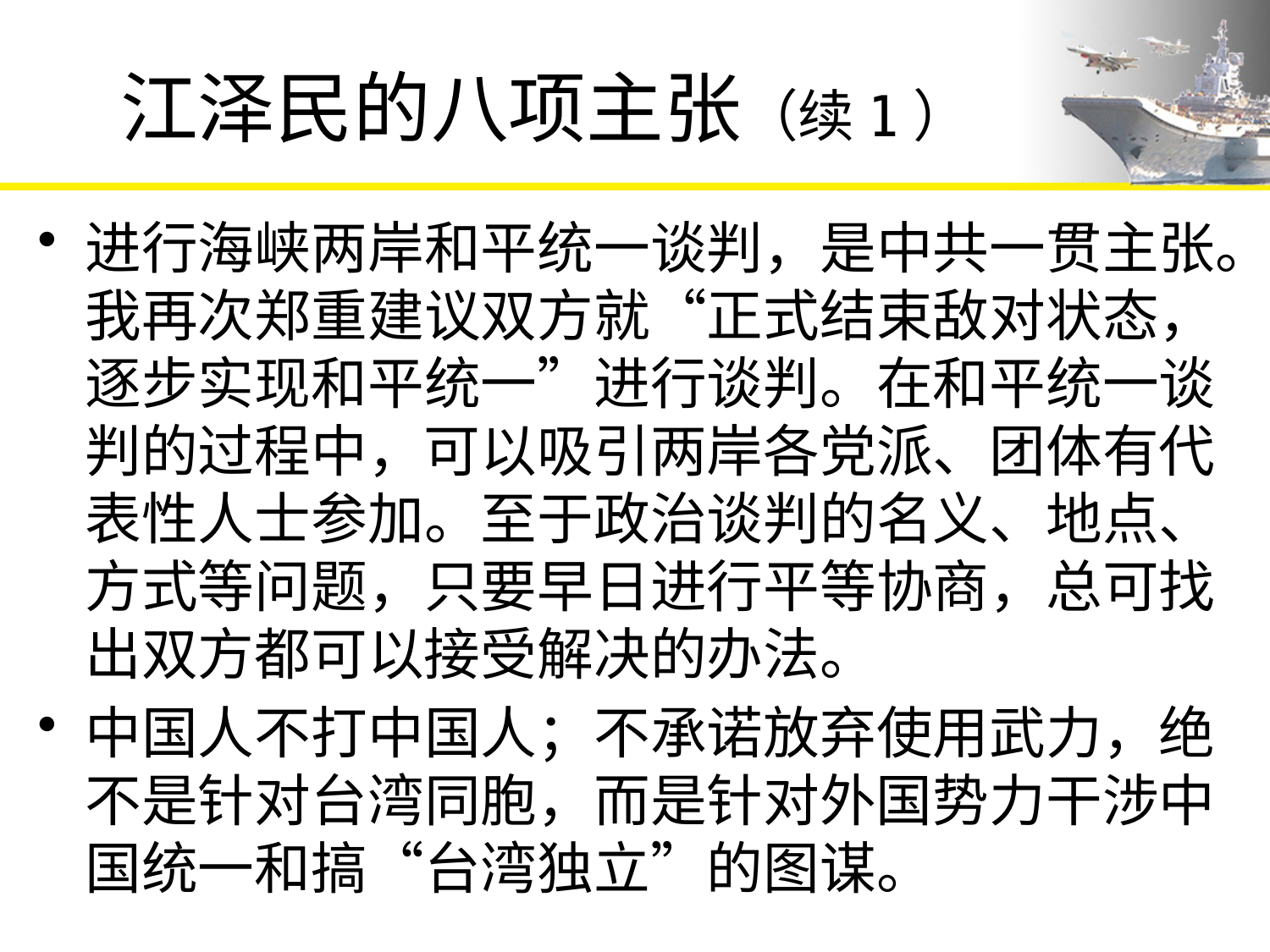

# 江泽民的八项主张（续1）
进行海峡两岸和平统一谈判，是中共一贯主张。我再次郑重建议双方就“正式结束敌对状态，逐步实现和平统一”进行谈判。在和平统一谈判的过程中，可以吸引两岸各党派、团体有代表性人士参加。至于政治谈判的名义、地点、方式等问题，只要早日进行平等协商，总可找出双方都可以接受解决的办法。
中国人不打中国人；不承诺放弃使用武力，绝不是针对台湾同胞，而是针对外国势力干涉中国统一和搞“台湾独立”的图谋。